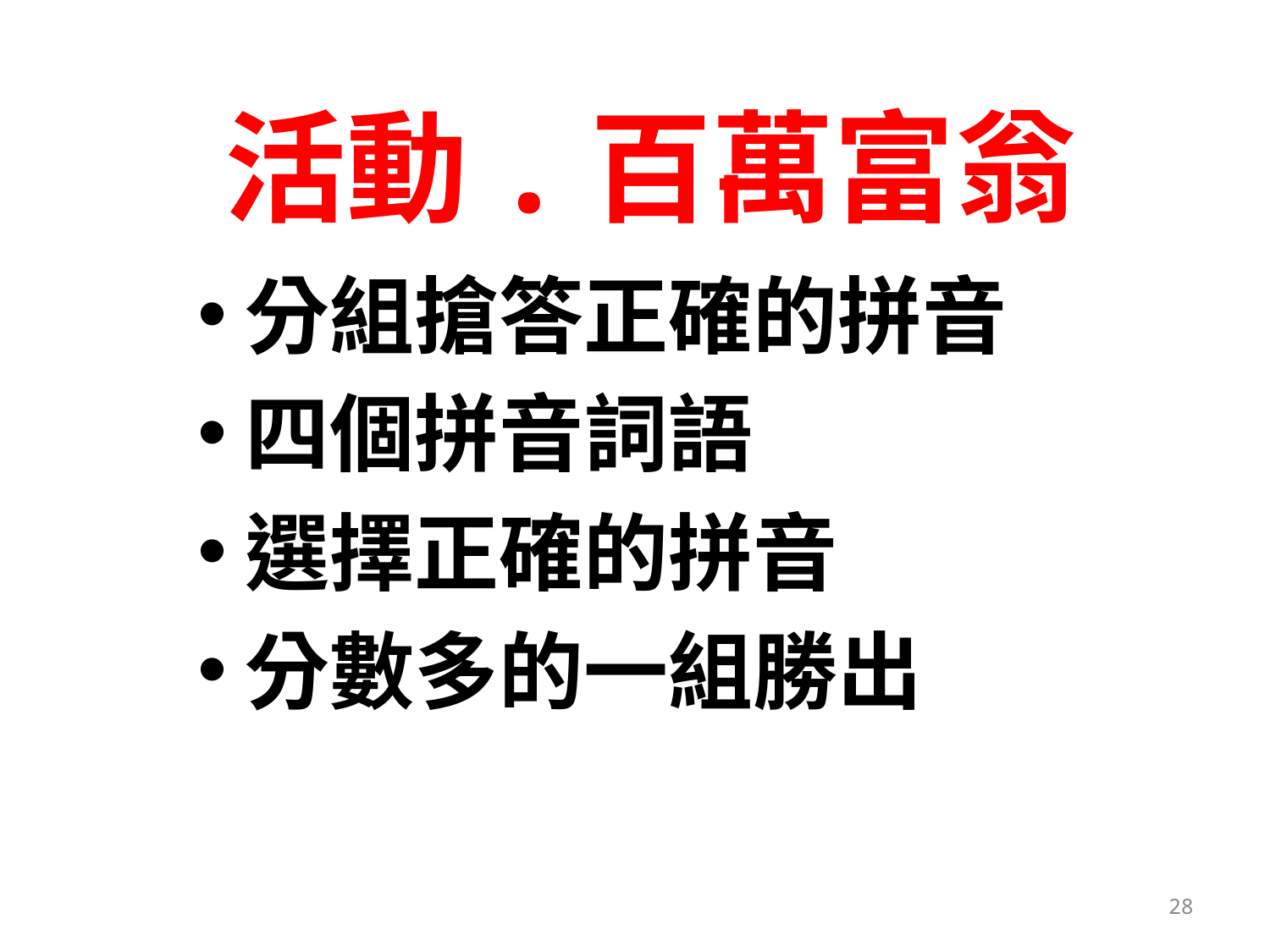

# 活動.百萬富翁
分組搶答正確的拼音
四個拼音詞語
選擇正確的拼音
分數多的一組勝出
28